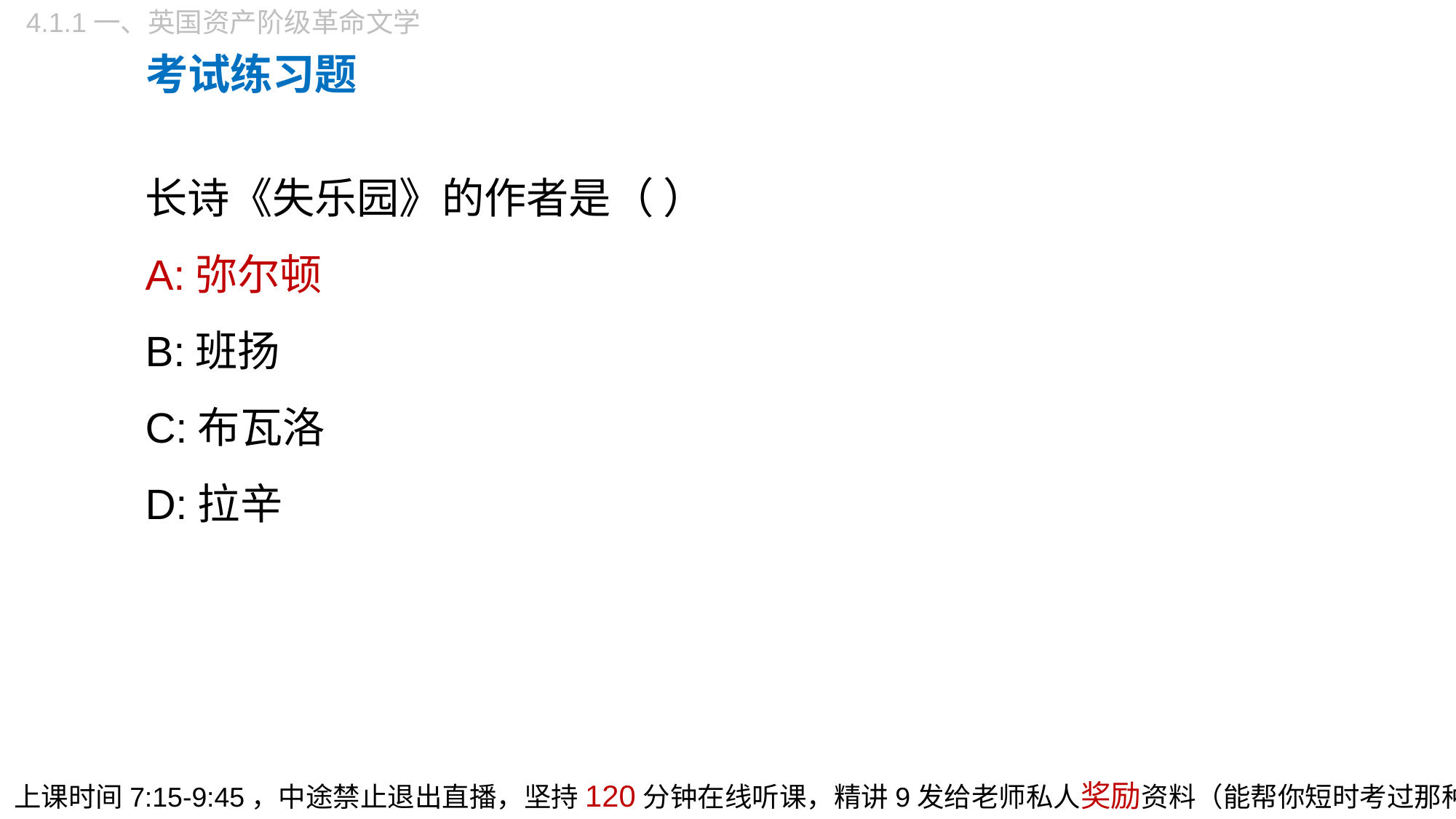

4.1.1一、英国资产阶级革命文学
考试练习题
长诗《失乐园》的作者是（ ）
A:弥尔顿
B:班扬
C:布瓦洛
D:拉辛